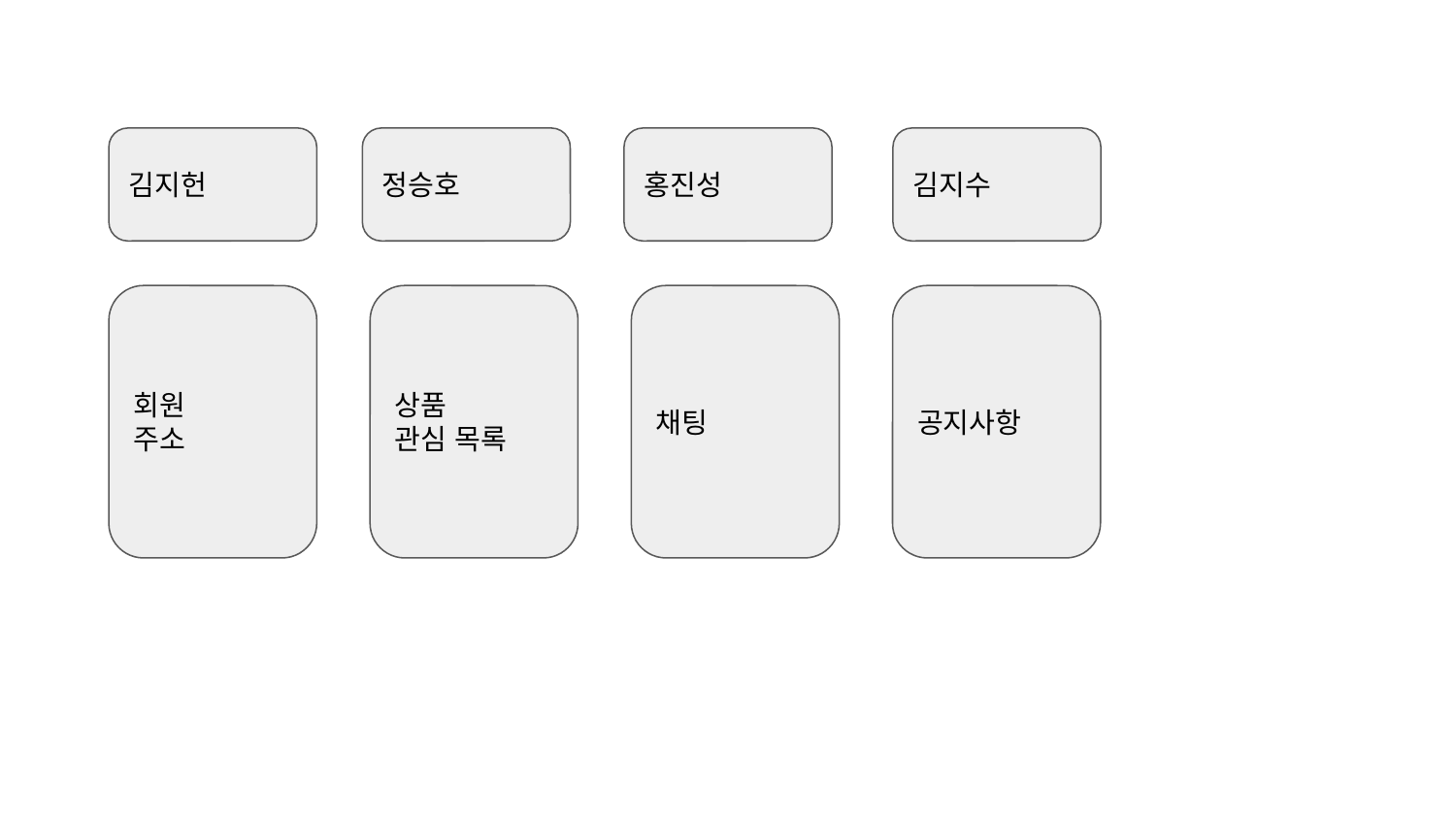

김지헌
정승호
홍진성
김지수
회원
주소
상품
관심 목록
채팅
공지사항